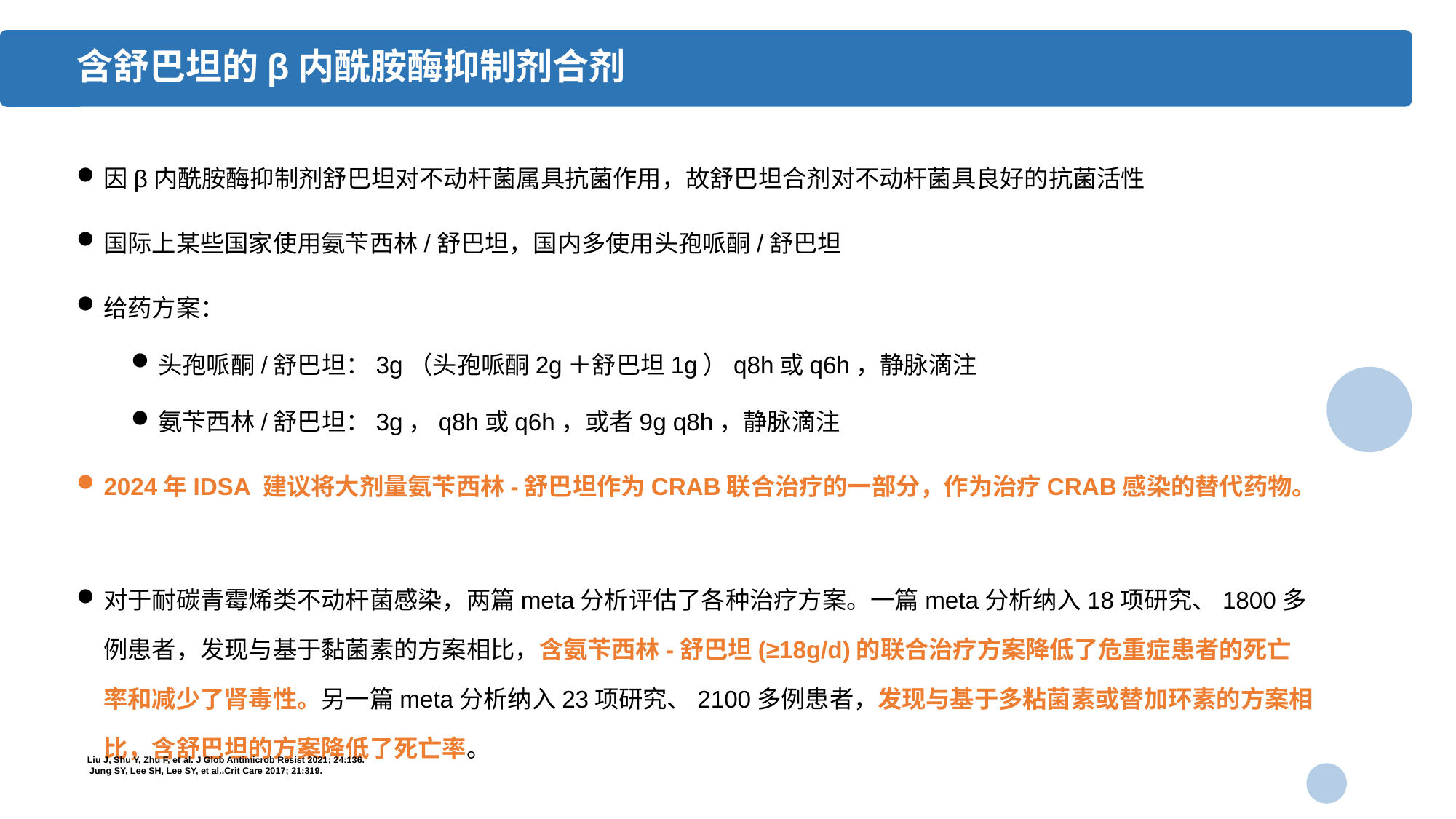

含舒巴坦的β内酰胺酶抑制剂合剂
因β内酰胺酶抑制剂舒巴坦对不动杆菌属具抗菌作用，故舒巴坦合剂对不动杆菌具良好的抗菌活性
国际上某些国家使用氨苄西林/舒巴坦，国内多使用头孢哌酮/舒巴坦
给药方案：
头孢哌酮/舒巴坦：3g（头孢哌酮2g＋舒巴坦1g）q8h或q6h，静脉滴注
氨苄西林/舒巴坦：3g，q8h或q6h，或者9g q8h，静脉滴注
2024年IDSA 建议将大剂量氨苄西林-舒巴坦作为CRAB联合治疗的一部分，作为治疗CRAB感染的替代药物。
对于耐碳青霉烯类不动杆菌感染，两篇meta分析评估了各种治疗方案。一篇meta分析纳入18项研究、1800多例患者，发现与基于黏菌素的方案相比，含氨苄西林-舒巴坦(≥18g/d)的联合治疗方案降低了危重症患者的死亡率和减少了肾毒性。另⼀篇meta分析纳⼊23项研究、2100多例患者，发现与基于多粘菌素或替加环素的方案相比，含舒巴坦的方案降低了死亡率。
Liu J, Shu Y, Zhu F, et al. J Glob Antimicrob Resist 2021; 24:136.
 Jung SY, Lee SH, Lee SY, et al..Crit Care 2017; 21:319.